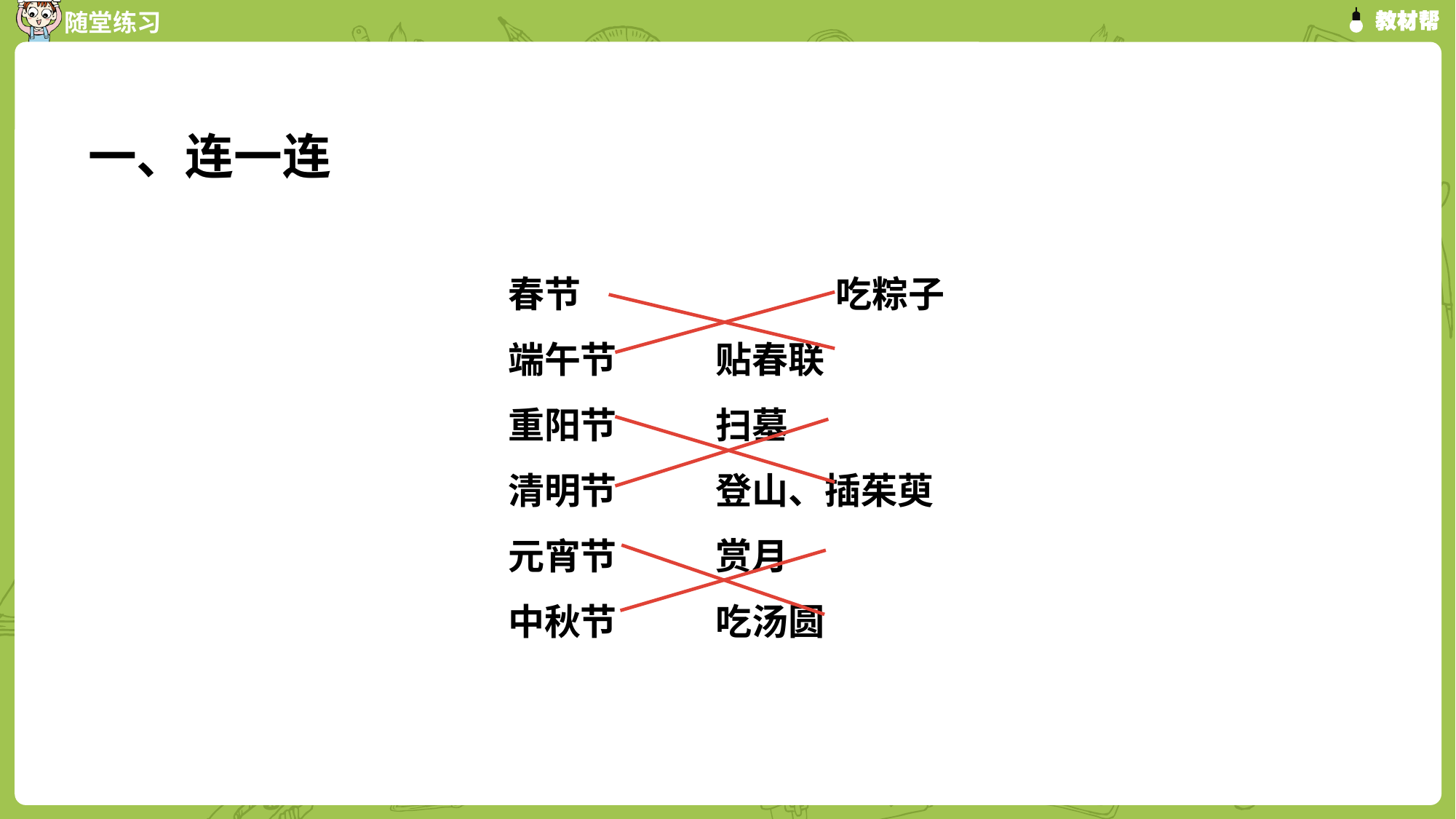

一、连一连
春节　　　　　　　吃粽子
端午节            贴春联
重阳节            扫墓
清明节            登山、插茱萸
元宵节            赏月
中秋节            吃汤圆